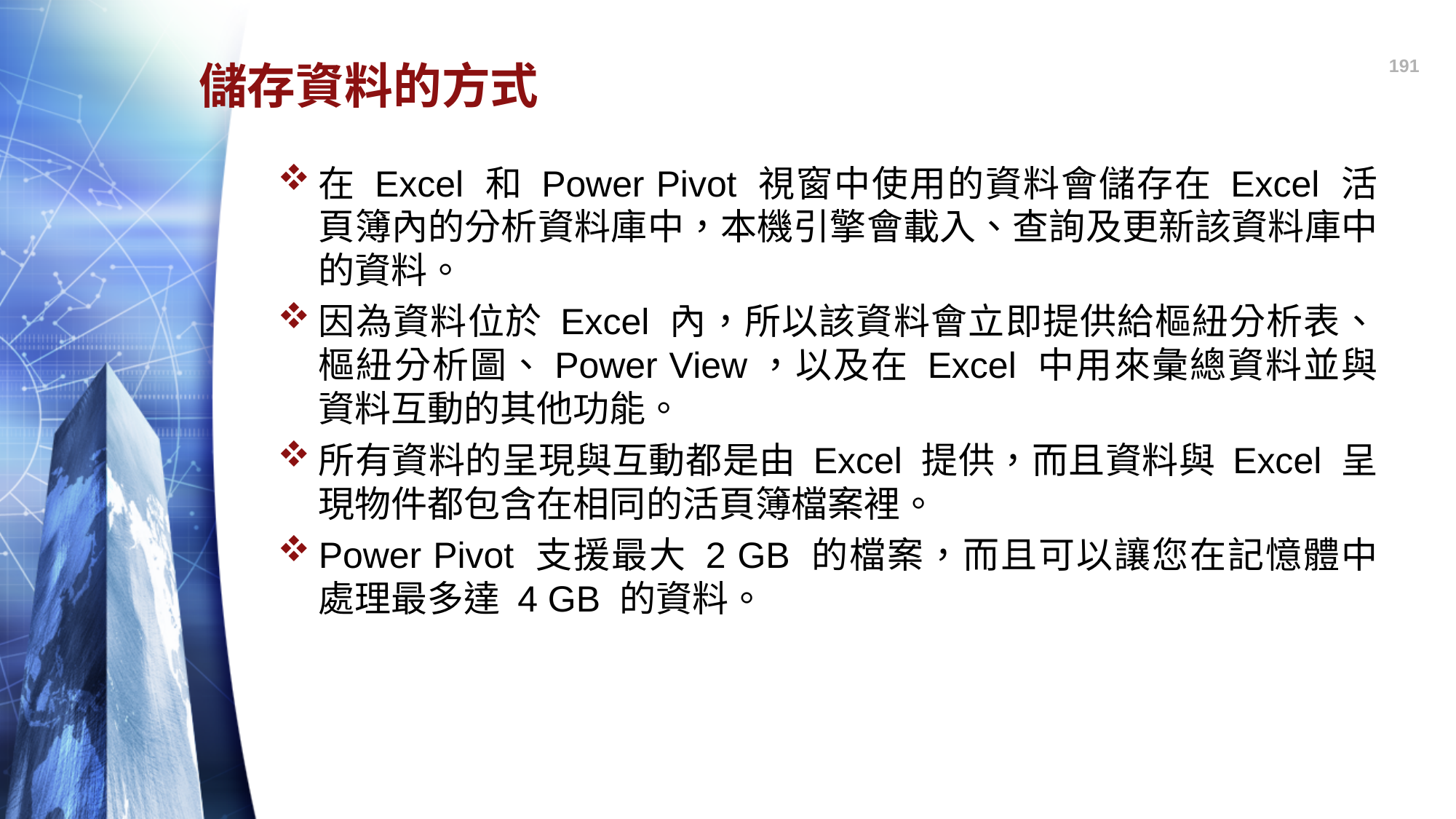

191
# 儲存資料的方式
在 Excel 和 Power Pivot 視窗中使用的資料會儲存在 Excel 活頁簿內的分析資料庫中，本機引擎會載入、查詢及更新該資料庫中的資料。
因為資料位於 Excel 內，所以該資料會立即提供給樞紐分析表、樞紐分析圖、Power View，以及在 Excel 中用來彙總資料並與資料互動的其他功能。
所有資料的呈現與互動都是由 Excel 提供，而且資料與 Excel 呈現物件都包含在相同的活頁簿檔案裡。
Power Pivot 支援最大 2 GB 的檔案，而且可以讓您在記憶體中處理最多達 4 GB 的資料。